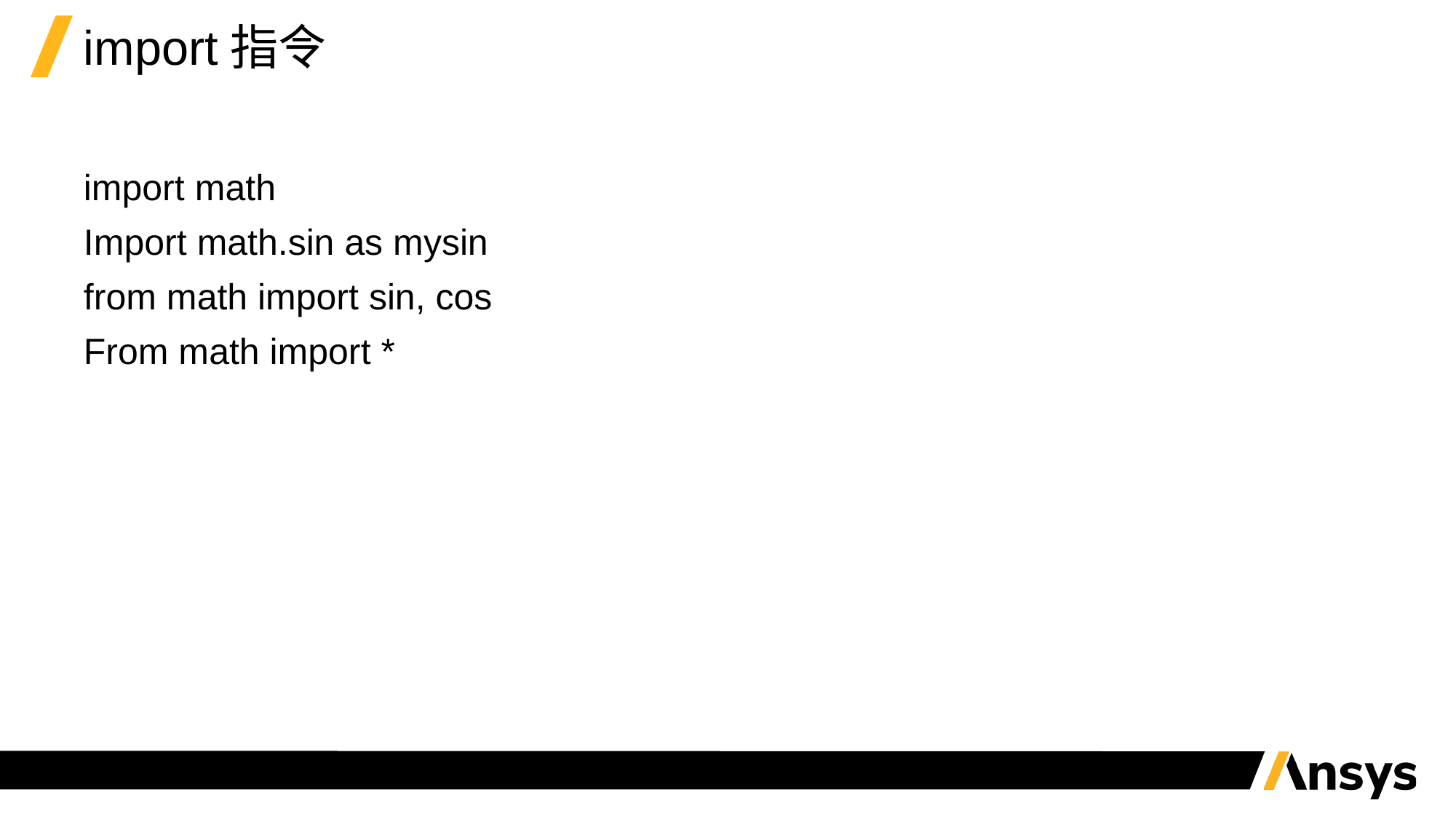

# import指令
import math
Import math.sin as mysin
from math import sin, cos
From math import *